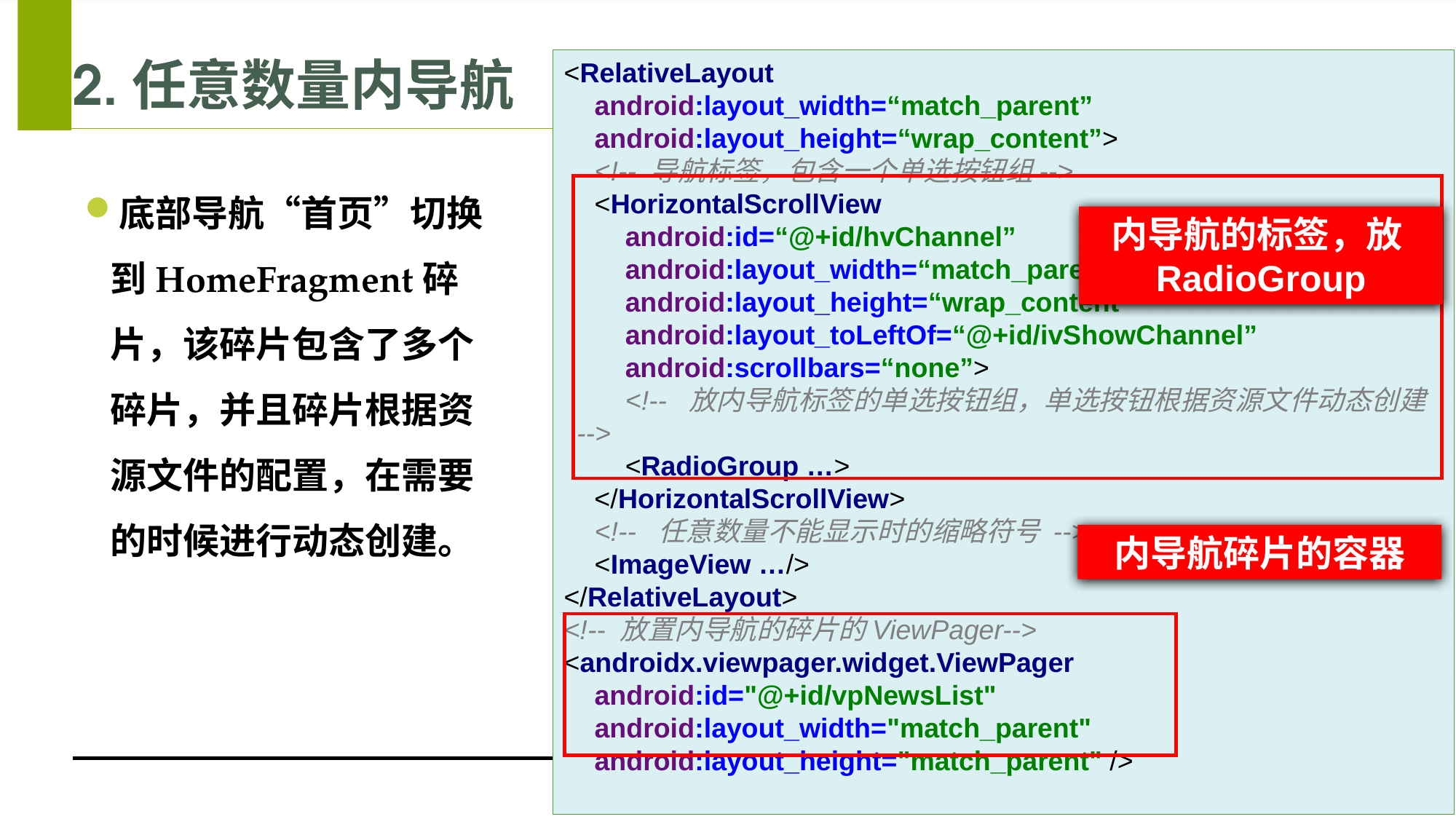

# 2.任意数量内导航
<RelativeLayout
    android:layout_width=“match_parent”
    android:layout_height=“wrap_content”>
    <!-- 导航标签，包含一个单选按钮组-->
    <HorizontalScrollView
        android:id=“@+id/hvChannel”
        android:layout_width=“match_parent”
        android:layout_height=“wrap_content”
        android:layout_toLeftOf=“@+id/ivShowChannel”
        android:scrollbars=“none”>
        <!--  放内导航标签的单选按钮组，单选按钮根据资源文件动态创建 -->
        <RadioGroup …>
    </HorizontalScrollView>
    <!--  任意数量不能显示时的缩略符号 -->
    <ImageView …/>
</RelativeLayout>
<!-- 放置内导航的碎片的ViewPager-->
<androidx.viewpager.widget.ViewPager
    android:id="@+id/vpNewsList"
    android:layout_width="match_parent"
    android:layout_height="match_parent" />

底部导航“首页”切换到HomeFragment碎片，该碎片包含了多个碎片，并且碎片根据资源文件的配置，在需要的时候进行动态创建。

内导航的标签，放RadioGroup
内导航碎片的容器